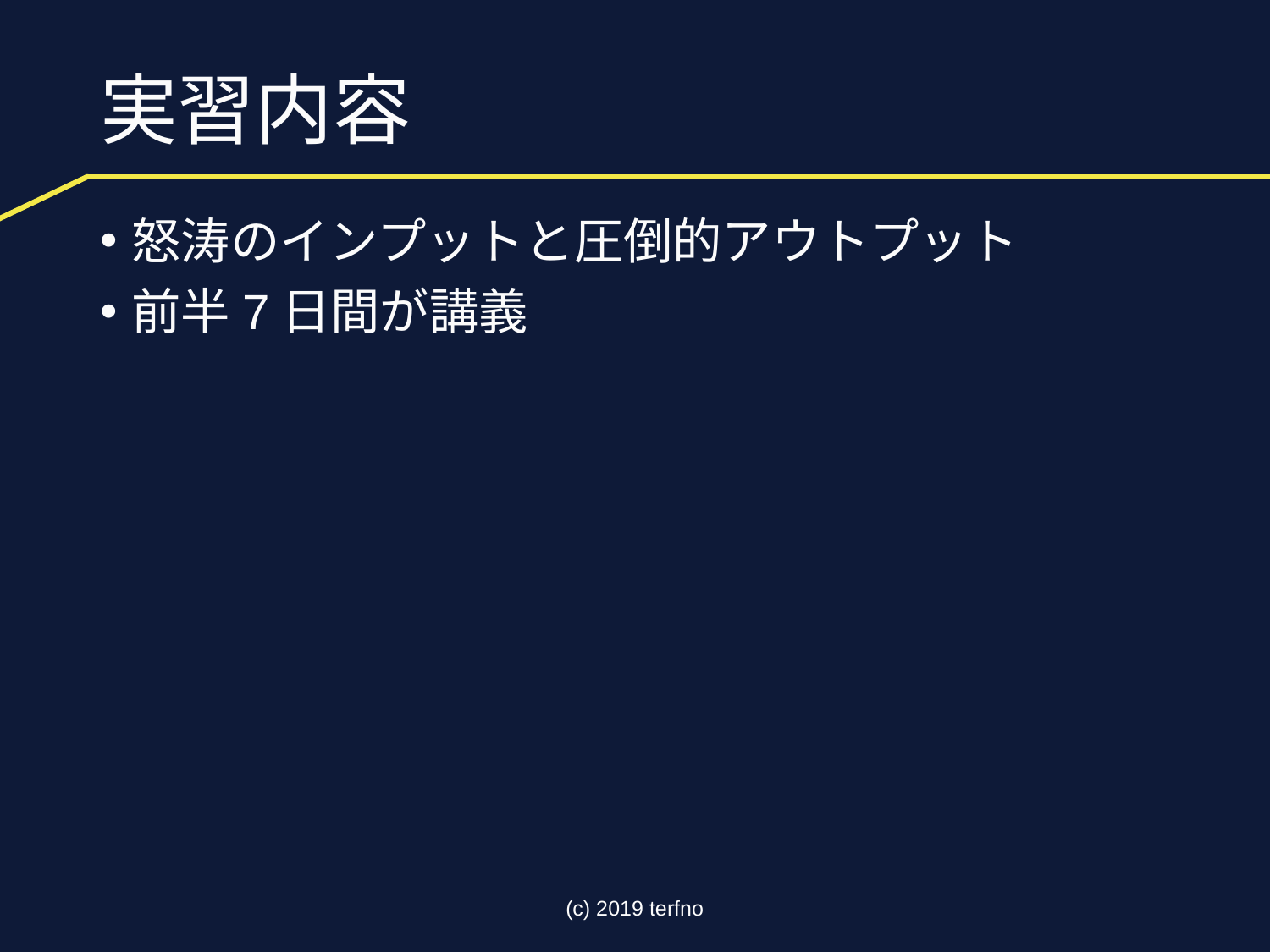

# 実習内容
怒涛のインプットと圧倒的アウトプット
前半7日間が講義
(c) 2019 terfno